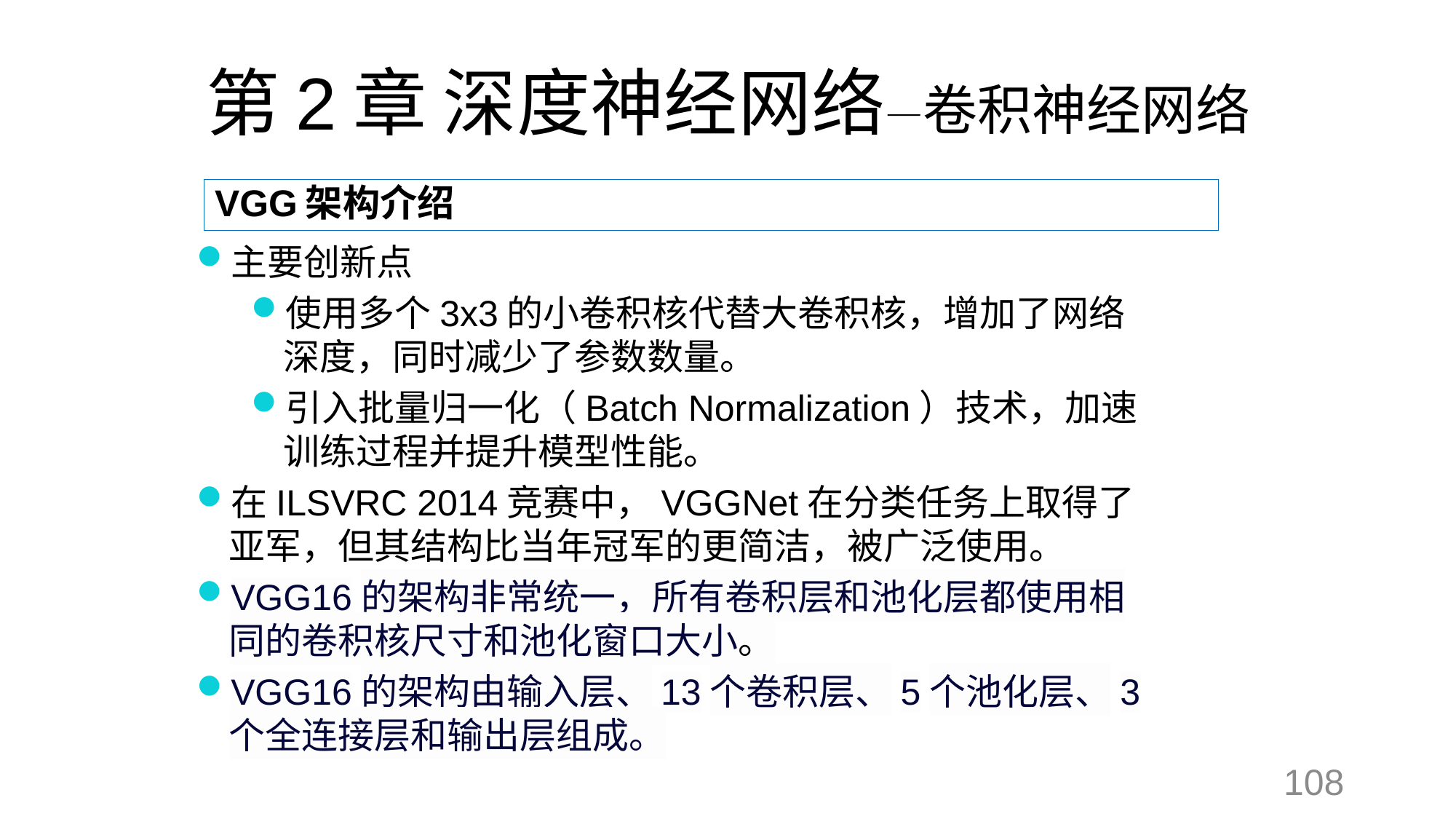

# 第2章 深度神经网络—卷积神经网络
VGG架构介绍
主要创新点
使用多个3x3的小卷积核代替大卷积核，增加了网络深度，同时减少了参数数量。
引入批量归一化（Batch Normalization）技术，加速训练过程并提升模型性能。
在ILSVRC 2014竞赛中，VGGNet在分类任务上取得了亚军，但其结构比当年冠军的更简洁，被广泛使用。
VGG16的架构非常统一，所有卷积层和池化层都使用相同的卷积核尺寸和池化窗口大小。
VGG16的架构由输入层、13个卷积层、5个池化层、3个全连接层和输出层组成。

108